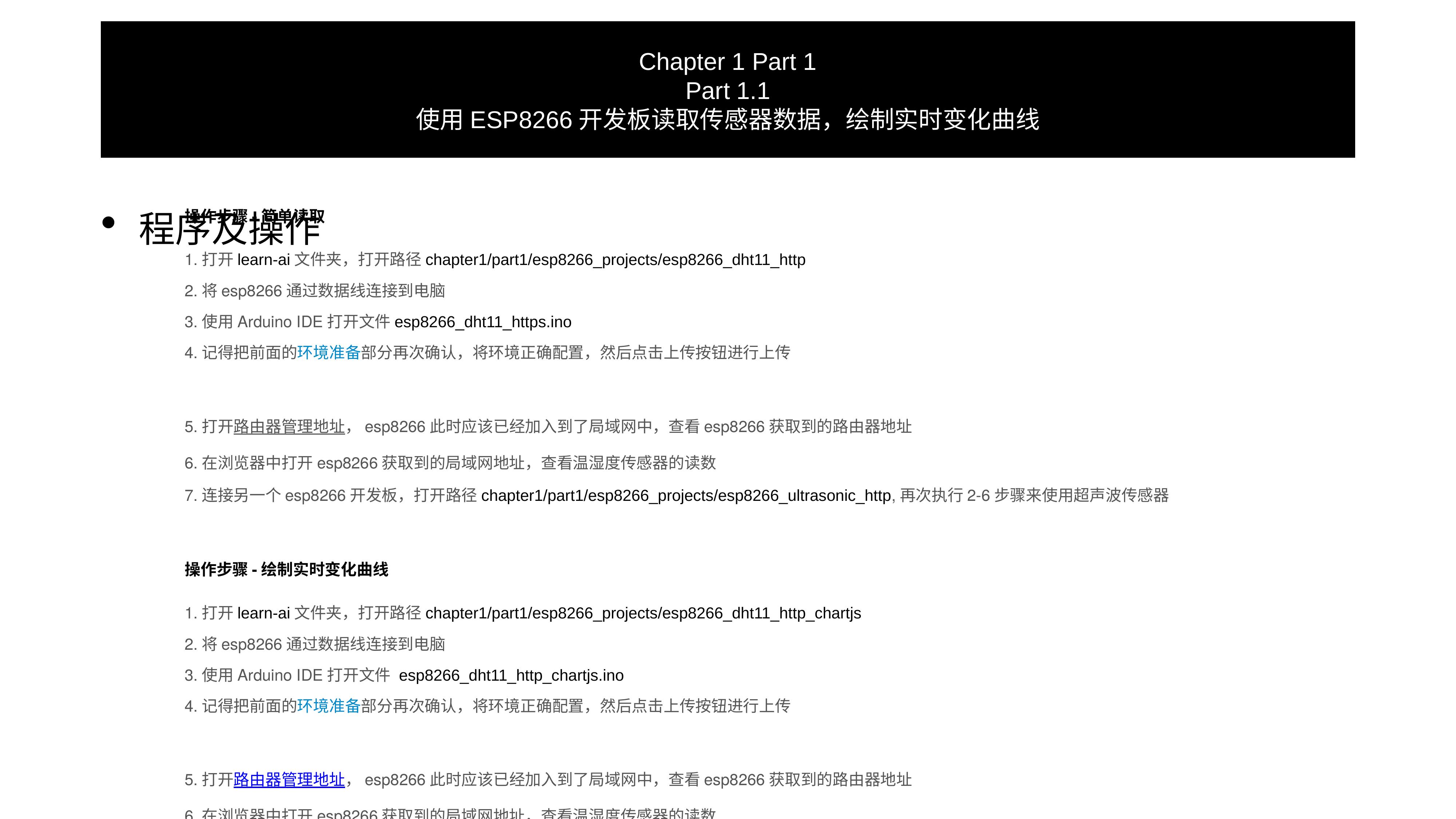

# Chapter 1 Part 1
Part 1.1
使用ESP8266开发板读取传感器数据，绘制实时变化曲线
程序及操作
操作步骤-简单读取
1.打开learn-ai文件夹，打开路径chapter1/part1/esp8266_projects/esp8266_dht11_http
2.将esp8266通过数据线连接到电脑
3.使用Arduino IDE打开文件esp8266_dht11_https.ino
4.记得把前面的环境准备部分再次确认，将环境正确配置，然后点击上传按钮进行上传

5.打开路由器管理地址，esp8266此时应该已经加入到了局域网中，查看esp8266获取到的路由器地址
6.在浏览器中打开esp8266获取到的局域网地址，查看温湿度传感器的读数
7.连接另一个esp8266开发板，打开路径chapter1/part1/esp8266_projects/esp8266_ultrasonic_http,再次执行2-6步骤来使用超声波传感器

操作步骤-绘制实时变化曲线
1.打开learn-ai文件夹，打开路径chapter1/part1/esp8266_projects/esp8266_dht11_http_chartjs
2.将esp8266通过数据线连接到电脑
3.使用Arduino IDE打开文件 esp8266_dht11_http_chartjs.ino
4.记得把前面的环境准备部分再次确认，将环境正确配置，然后点击上传按钮进行上传

5.打开路由器管理地址，esp8266此时应该已经加入到了局域网中，查看esp8266获取到的路由器地址
6.在浏览器中打开esp8266获取到的局域网地址，查看温湿度传感器的读数